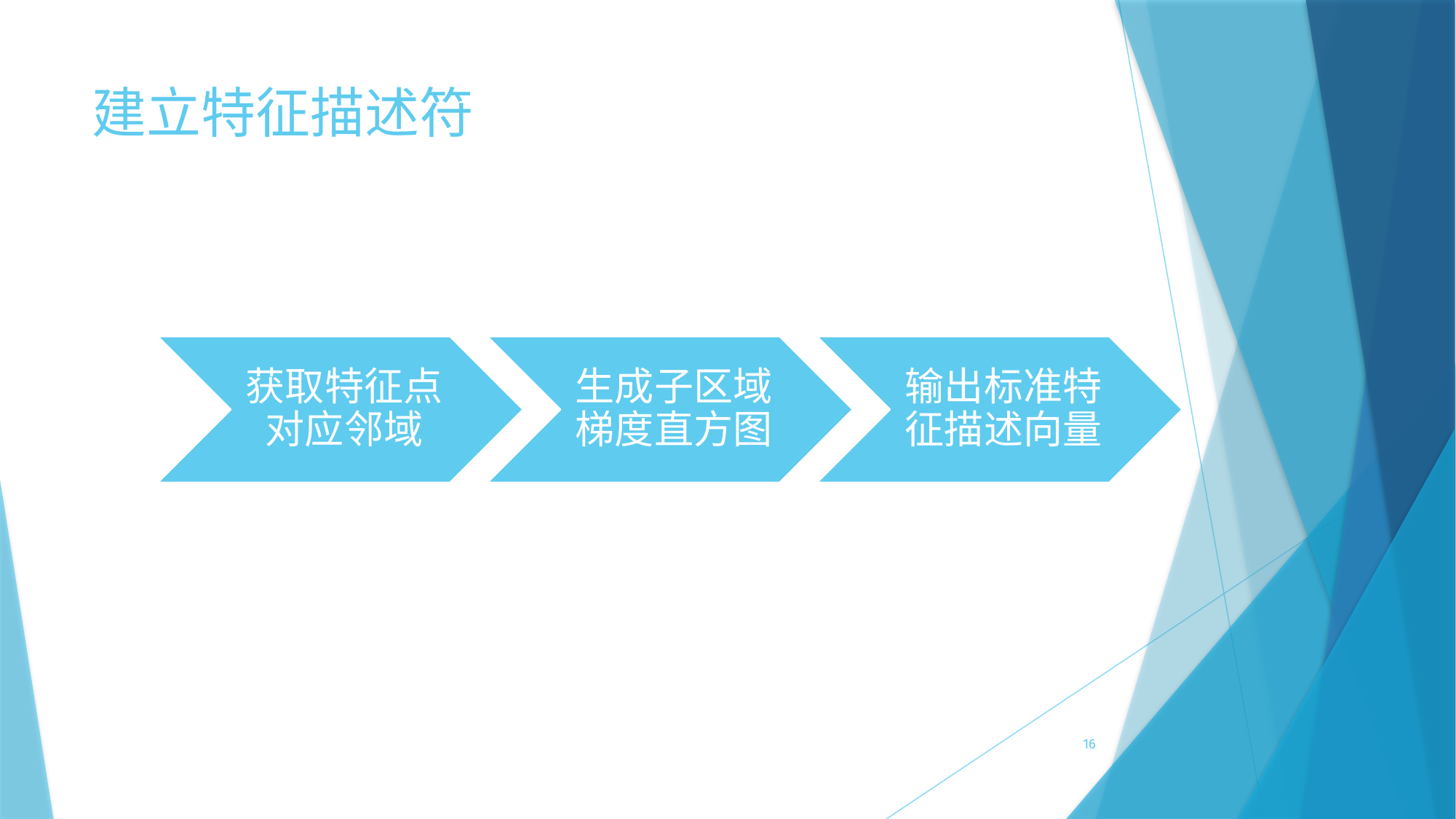

# 建立特征描述符
获取特征点对应邻域
生成子区域梯度直方图
输出标准特征描述向量
16